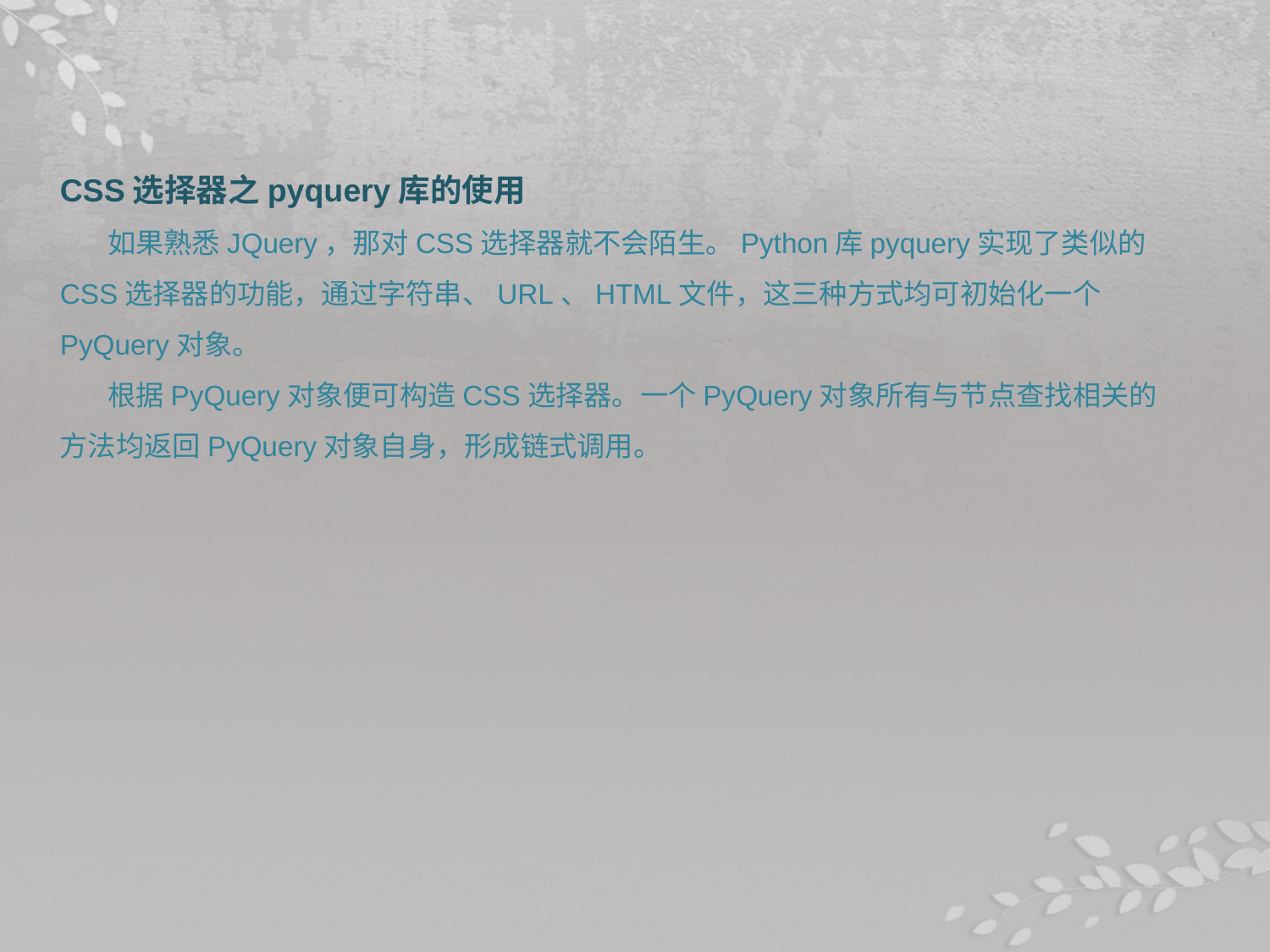

CSS选择器之pyquery库的使用
如果熟悉JQuery，那对CSS选择器就不会陌生。Python库pyquery实现了类似的CSS选择器的功能，通过字符串、URL、HTML文件，这三种方式均可初始化一个PyQuery对象。
根据PyQuery对象便可构造CSS选择器。一个PyQuery对象所有与节点查找相关的方法均返回PyQuery对象自身，形成链式调用。